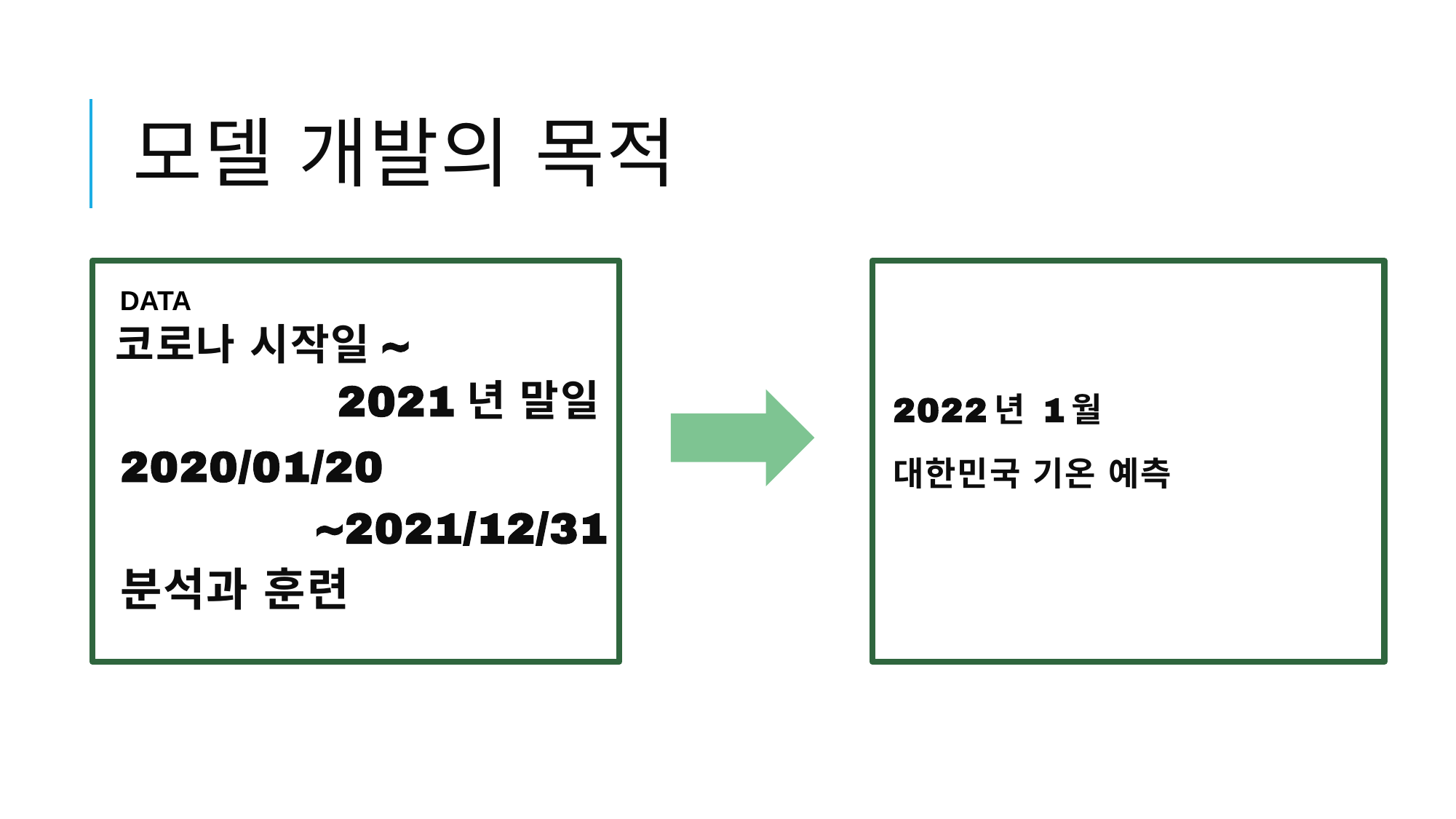

# 모델 개발의 목적

DATA
코로나 시작일~
2021년 말일

2022년 1월

대한민국 기온 예측
2020/01/20
~2021/12/31
분석과 훈련